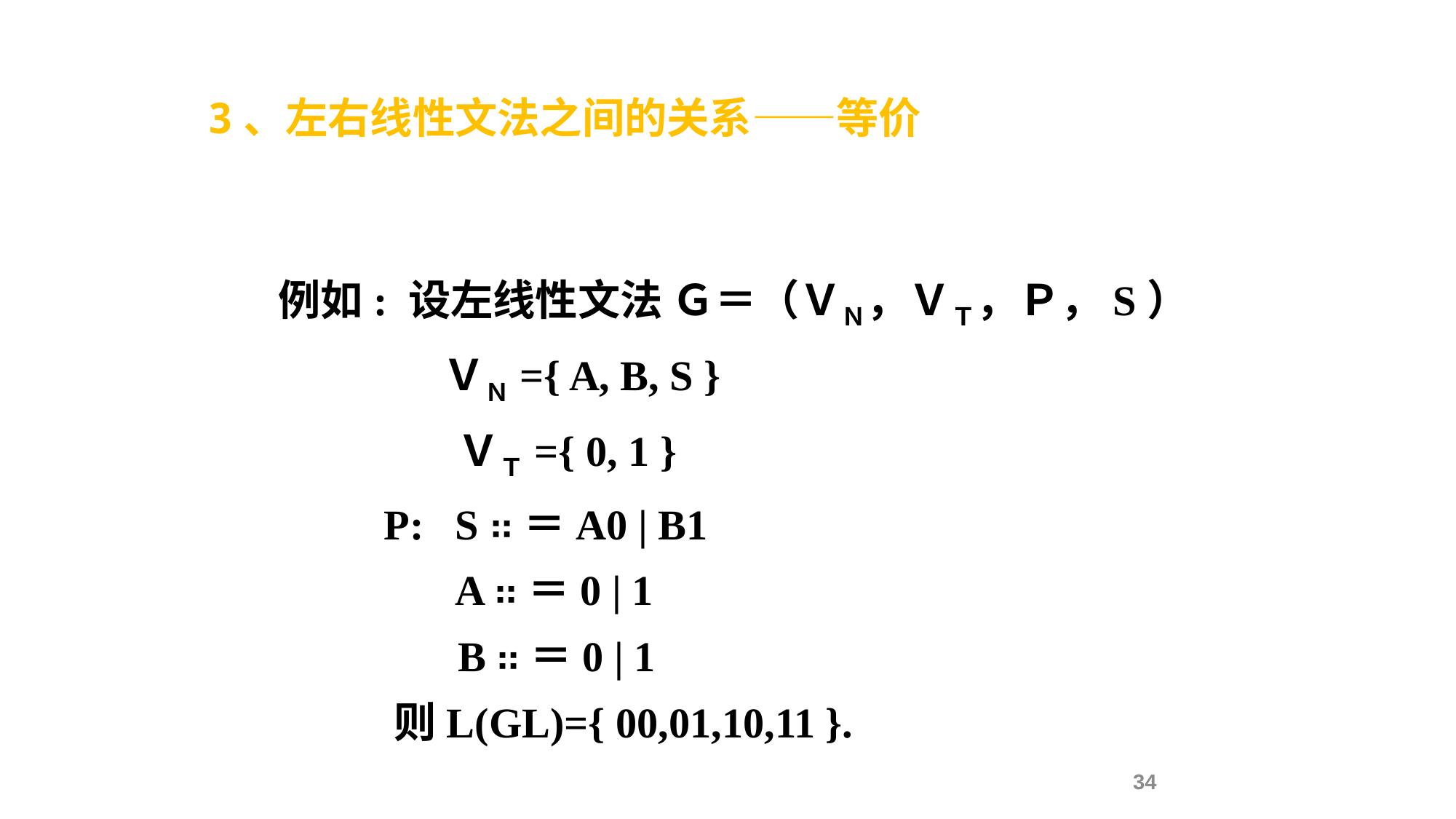

3、左右线性文法之间的关系——等价

例如: 设左线性文法 Ｇ＝（ＶＮ，ＶＴ，Ｐ，S）
                ＶＮ={ A, B, S }
                ＶＴ={ 0, 1 }
          P:   S ∷＝A0 | B1
                 A ∷＝0 | 1
                 B ∷＝0 | 1
          则L(GL)={ 00,01,10,11 }.
34